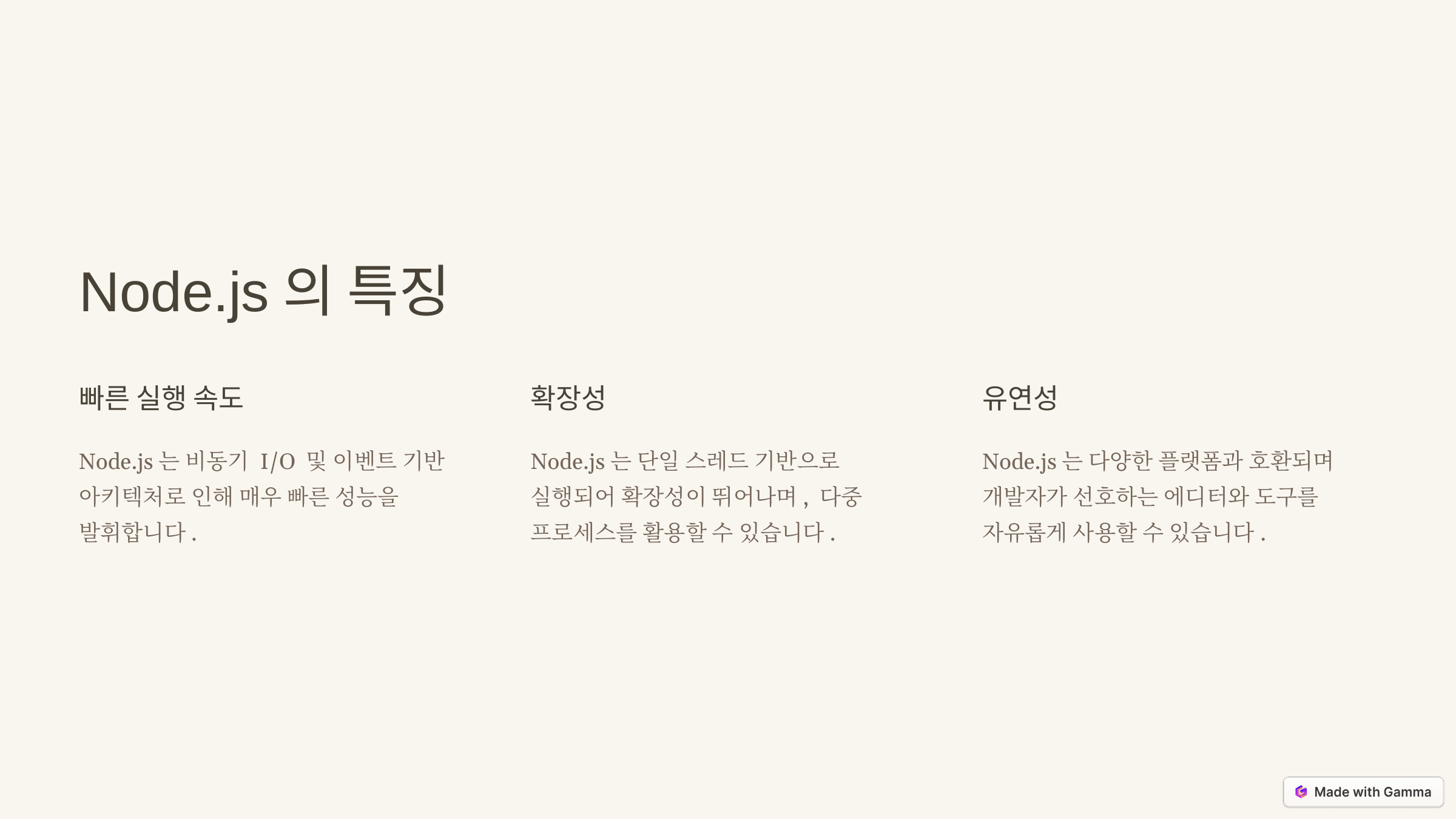

Node.js의 특징
빠른 실행 속도
확장성
유연성
Node.js는 비동기 I/O 및 이벤트 기반 아키텍처로 인해 매우 빠른 성능을 발휘합니다.
Node.js는 단일 스레드 기반으로 실행되어 확장성이 뛰어나며, 다중 프로세스를 활용할 수 있습니다.
Node.js는 다양한 플랫폼과 호환되며 개발자가 선호하는 에디터와 도구를 자유롭게 사용할 수 있습니다.